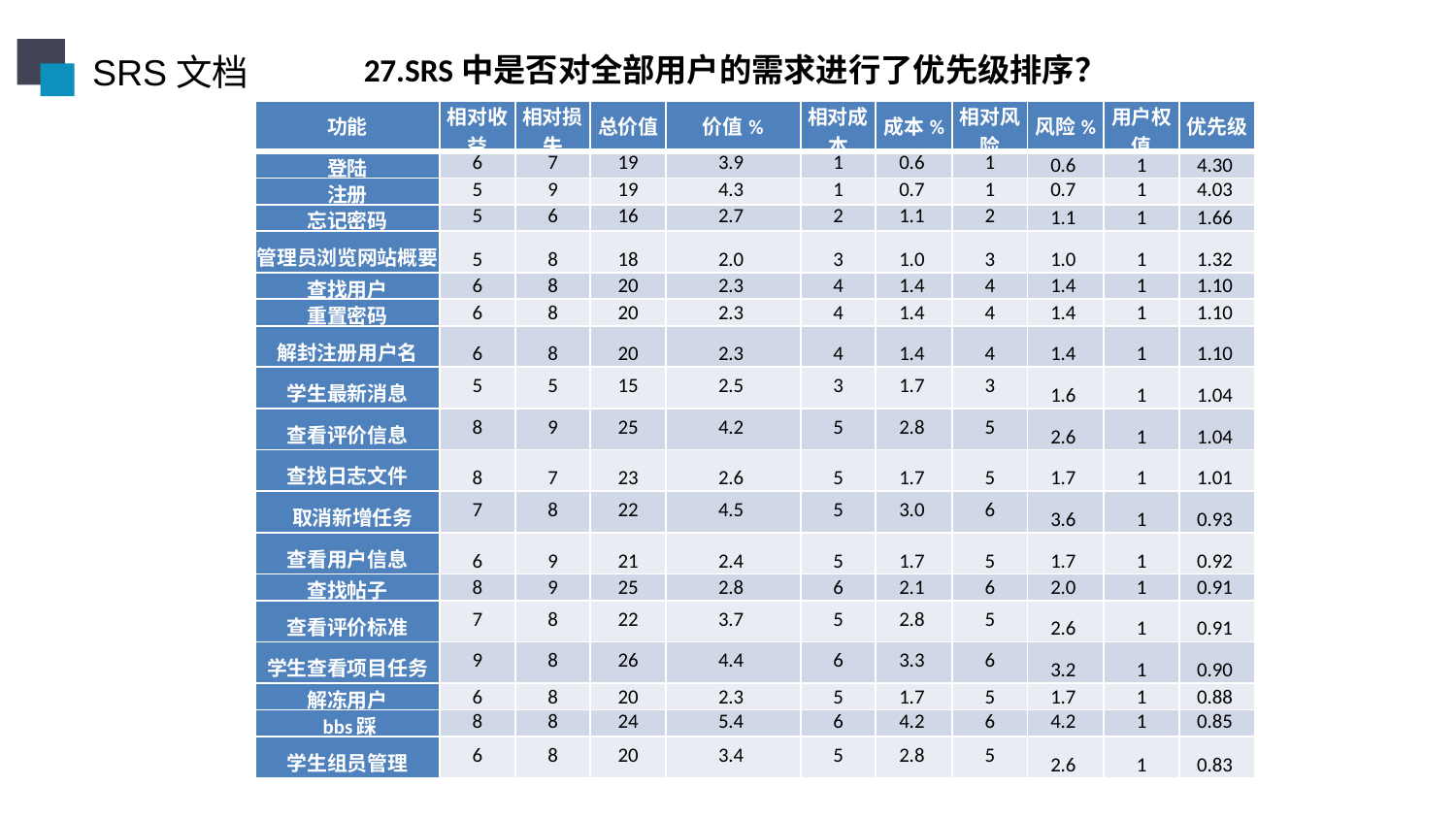

SRS文档
27.SRS中是否对全部用户的需求进行了优先级排序？
| 功能 | 相对收益 | 相对损失 | 总价值 | 价值% | 相对成本 | 成本% | 相对风险 | 风险% | 用户权值 | 优先级 |
| --- | --- | --- | --- | --- | --- | --- | --- | --- | --- | --- |
| 登陆 | 6 | 7 | 19 | 3.9 | 1 | 0.6 | 1 | 0.6 | 1 | 4.30 |
| 注册 | 5 | 9 | 19 | 4.3 | 1 | 0.7 | 1 | 0.7 | 1 | 4.03 |
| 忘记密码 | 5 | 6 | 16 | 2.7 | 2 | 1.1 | 2 | 1.1 | 1 | 1.66 |
| 管理员浏览网站概要 | 5 | 8 | 18 | 2.0 | 3 | 1.0 | 3 | 1.0 | 1 | 1.32 |
| 查找用户 | 6 | 8 | 20 | 2.3 | 4 | 1.4 | 4 | 1.4 | 1 | 1.10 |
| 重置密码 | 6 | 8 | 20 | 2.3 | 4 | 1.4 | 4 | 1.4 | 1 | 1.10 |
| 解封注册用户名 | 6 | 8 | 20 | 2.3 | 4 | 1.4 | 4 | 1.4 | 1 | 1.10 |
| 学生最新消息 | 5 | 5 | 15 | 2.5 | 3 | 1.7 | 3 | 1.6 | 1 | 1.04 |
| 查看评价信息 | 8 | 9 | 25 | 4.2 | 5 | 2.8 | 5 | 2.6 | 1 | 1.04 |
| 查找日志文件 | 8 | 7 | 23 | 2.6 | 5 | 1.7 | 5 | 1.7 | 1 | 1.01 |
| 取消新增任务 | 7 | 8 | 22 | 4.5 | 5 | 3.0 | 6 | 3.6 | 1 | 0.93 |
| 查看用户信息 | 6 | 9 | 21 | 2.4 | 5 | 1.7 | 5 | 1.7 | 1 | 0.92 |
| 查找帖子 | 8 | 9 | 25 | 2.8 | 6 | 2.1 | 6 | 2.0 | 1 | 0.91 |
| 查看评价标准 | 7 | 8 | 22 | 3.7 | 5 | 2.8 | 5 | 2.6 | 1 | 0.91 |
| 学生查看项目任务 | 9 | 8 | 26 | 4.4 | 6 | 3.3 | 6 | 3.2 | 1 | 0.90 |
| 解冻用户 | 6 | 8 | 20 | 2.3 | 5 | 1.7 | 5 | 1.7 | 1 | 0.88 |
| bbs踩 | 8 | 8 | 24 | 5.4 | 6 | 4.2 | 6 | 4.2 | 1 | 0.85 |
| 学生组员管理 | 6 | 8 | 20 | 3.4 | 5 | 2.8 | 5 | 2.6 | 1 | 0.83 |